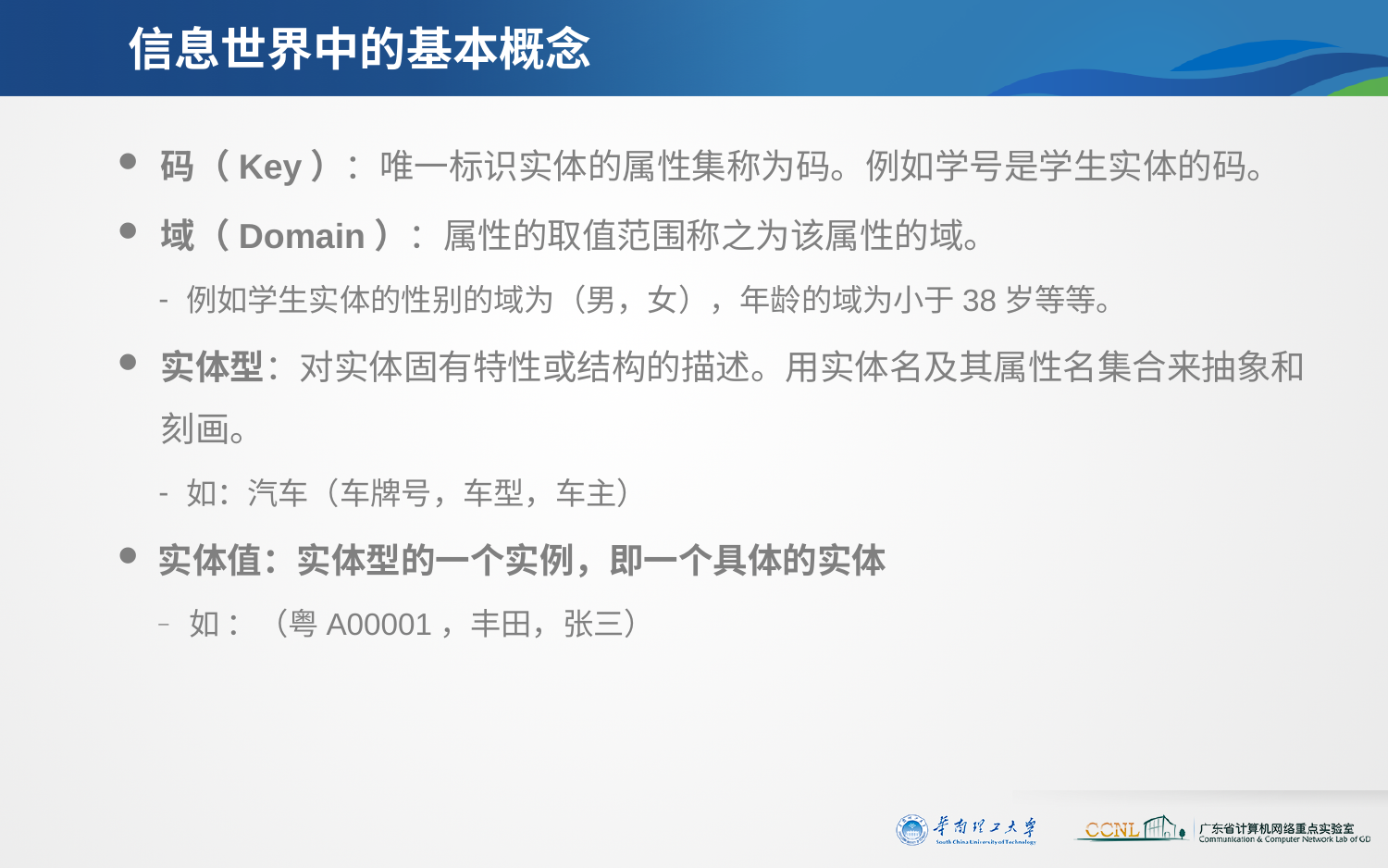

# 信息世界中的基本概念
码（Key）：唯一标识实体的属性集称为码。例如学号是学生实体的码。
域（Domain）：属性的取值范围称之为该属性的域。
例如学生实体的性别的域为（男，女），年龄的域为小于38岁等等。
实体型：对实体固有特性或结构的描述。用实体名及其属性名集合来抽象和刻画。
如：汽车（车牌号，车型，车主）
实体值：实体型的一个实例，即一个具体的实体
如 ：（粤A00001，丰田，张三）